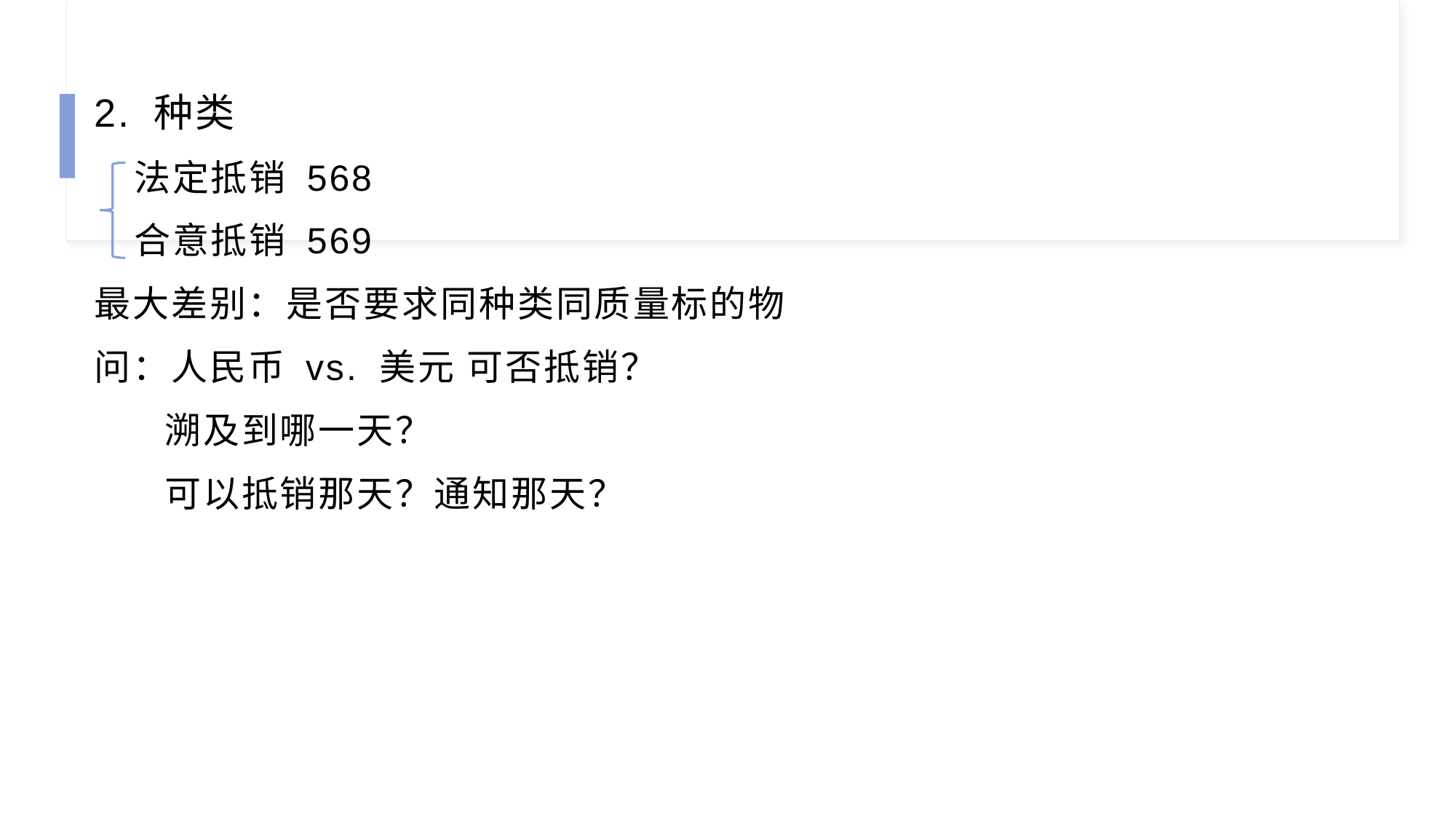

2. 种类
   法定抵销 568
   合意抵销 569
最大差别：是否要求同种类同质量标的物
问：人民币 vs. 美元 可否抵销？
      溯及到哪一天？
      可以抵销那天？通知那天？